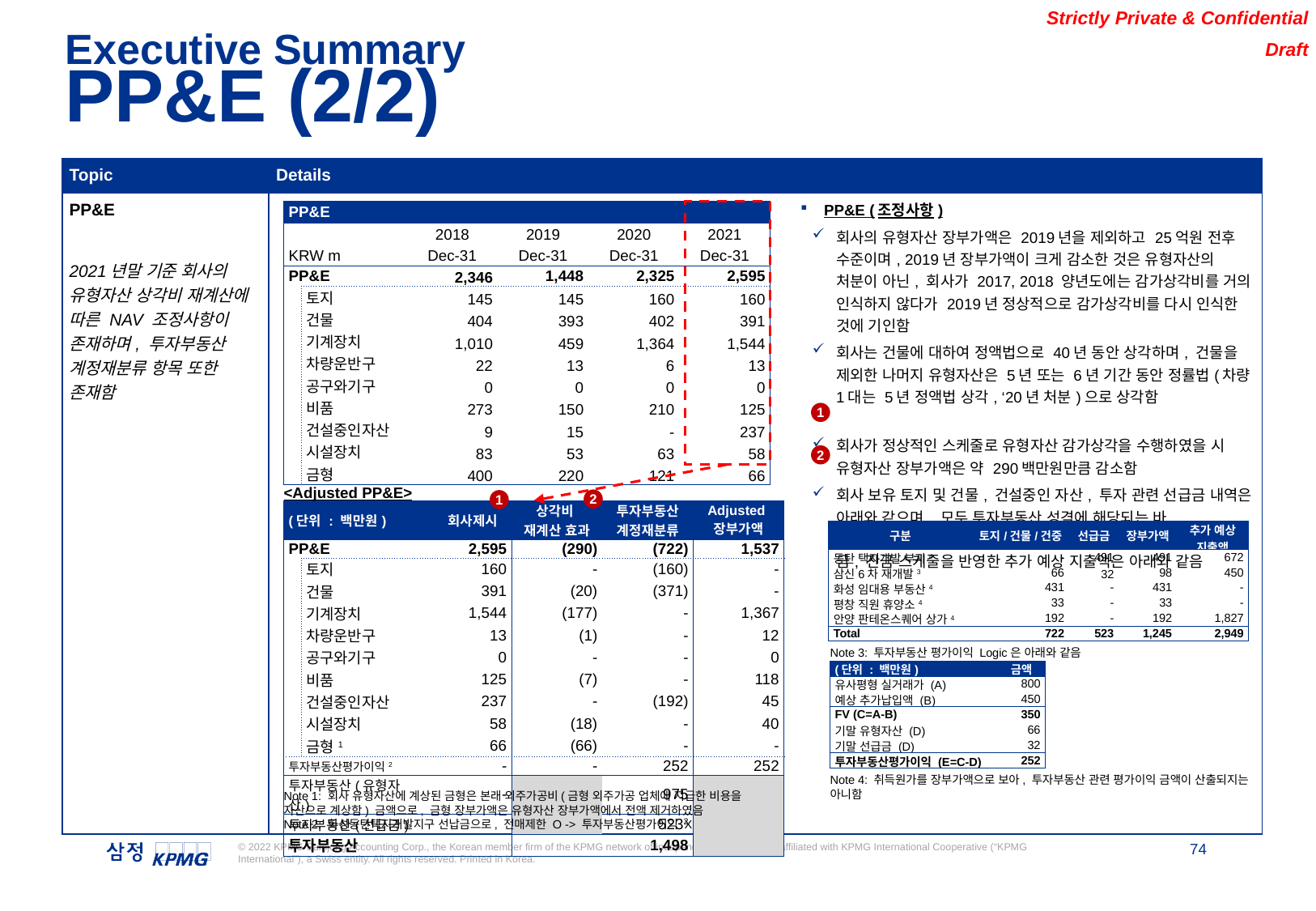

Executive Summary
PP&E (2/2)
| Topic | Details |
| --- | --- |
| PP&E 2021년말 기준 회사의 유형자산 상각비 재계산에 따른 NAV 조정사항이 존재하며, 투자부동산 계정재분류 항목 또한 존재함 | PP&E (조정사항) 회사의 유형자산 장부가액은 2019년을 제외하고 25억원 전후 수준이며, 2019년 장부가액이 크게 감소한 것은 유형자산의 처분이 아닌, 회사가 2017, 2018 양년도에는 감가상각비를 거의 인식하지 않다가 2019년 정상적으로 감가상각비를 다시 인식한 것에 기인함 회사는 건물에 대하여 정액법으로 40년 동안 상각하며, 건물을 제외한 나머지 유형자산은 5년 또는 6년 기간 동안 정률법(차량 1대는 5년 정액법 상각, ‘20년 처분)으로 상각함 회사가 정상적인 스케줄로 유형자산 감가상각을 수행하였을 시 유형자산 장부가액은 약 290백만원만큼 감소함 회사 보유 토지 및 건물, 건설중인 자산, 투자 관련 선급금 내역은 아래와 같으며, 모두 투자부동산 성격에 해당되는 바, 투자부동산으로 계정재분류 하였으며, 향후 해당 부동산의 중도금, 잔금 스케줄을 반영한 추가 예상 지출액은 아래와 같음 |
| PP&E |  |  |  |  |  |
| --- | --- | --- | --- | --- | --- |
|  |  | 2018 | 2019 | 2020 | 2021 |
| KRW m |  | Dec-31 | Dec-31 | Dec-31 | Dec-31 |
| PP&E |  | 2,346 | 1,448 | 2,325 | 2,595 |
|  | 토지 | 145 | 145 | 160 | 160 |
|  | 건물 | 404 | 393 | 402 | 391 |
|  | 기계장치 | 1,010 | 459 | 1,364 | 1,544 |
|  | 차량운반구 | 22 | 13 | 6 | 13 |
|  | 공구와기구 | 0 | 0 | 0 | 0 |
|  | 비품 | 273 | 150 | 210 | 125 |
|  | 건설중인자산 | 9 | 15 | - | 237 |
|  | 시설장치 | 83 | 53 | 63 | 58 |
|  | 금형 | 400 | 220 | 121 | 66 |

1
2
<Adjusted PP&E>
2
1
| (단위 : 백만원) |  | 회사제시 | 상각비 재계산 효과 | 투자부동산 계정재분류 | Adjusted 장부가액 |
| --- | --- | --- | --- | --- | --- |
| PP&E |  | 2,595 | (290) | (722) | 1,537 |
|  | 토지 | 160 | - | (160) | - |
|  | 건물 | 391 | (20) | (371) | - |
|  | 기계장치 | 1,544 | (177) | - | 1,367 |
|  | 차량운반구 | 13 | (1) | - | 12 |
|  | 공구와기구 | 0 | - | - | 0 |
|  | 비품 | 125 | (7) | - | 118 |
|  | 건설중인자산 | 237 | - | (192) | 45 |
|  | 시설장치 | 58 | (18) | - | 40 |
|  | 금형1 | 66 | (66) | - | - |
| 투자부동산평가이익2 |  | - | - | 252 | 252 |
| 투자부동산(유형자산) |  | - |  | 975 |  |
| 투자부동산(선급금) |  |  |  | 5232 |  |
| 투자부동산 |  |  |  | 1,498 |  |
| 구분 | 토지/건물/건중 | 선급금 | 장부가액 | 추가 예상 지출액 |
| --- | --- | --- | --- | --- |
| 동탄 택지개발 부지4 | - | 491 | 491 | 672 |
| 삼신6차 재개발3 | 66 | 32 | 98 | 450 |
| 화성 임대용 부동산4 | 431 | - | 431 | - |
| 평창 직원 휴양소4 | 33 | - | 33 | - |
| 안양 판테온스퀘어 상가4 | 192 | - | 192 | 1,827 |
| Total | 722 | 523 | 1,245 | 2,949 |
Note 3: 투자부동산 평가이익 Logic은 아래와 같음

Note 4: 취득원가를 장부가액으로 보아, 투자부동산 관련 평가이익 금액이 산출되지는 아니함
| (단위 : 백만원) | 금액 |
| --- | --- |
| 유사평형 실거래가 (A) | 800 |
| 예상 추가납입액 (B) | 450 |
| FV (C=A-B) | 350 |
| 기말 유형자산 (D) | 66 |
| 기말 선급금 (D) | 32 |
| 투자부동산평가이익 (E=C-D) | 252 |
Note 1: 회사 유형자산에 계상된 금형은 본래 외주가공비(금형 외주가공 업체에 지급한 비용을 자산으로 계상함) 금액으로, 금형 장부가액은 유형자산 장부가액에서 전액 제거하였음
Note 2: 화성동탄택지개발지구 선납금으로, 전매제한 O -> 투자부동산평가이익 X